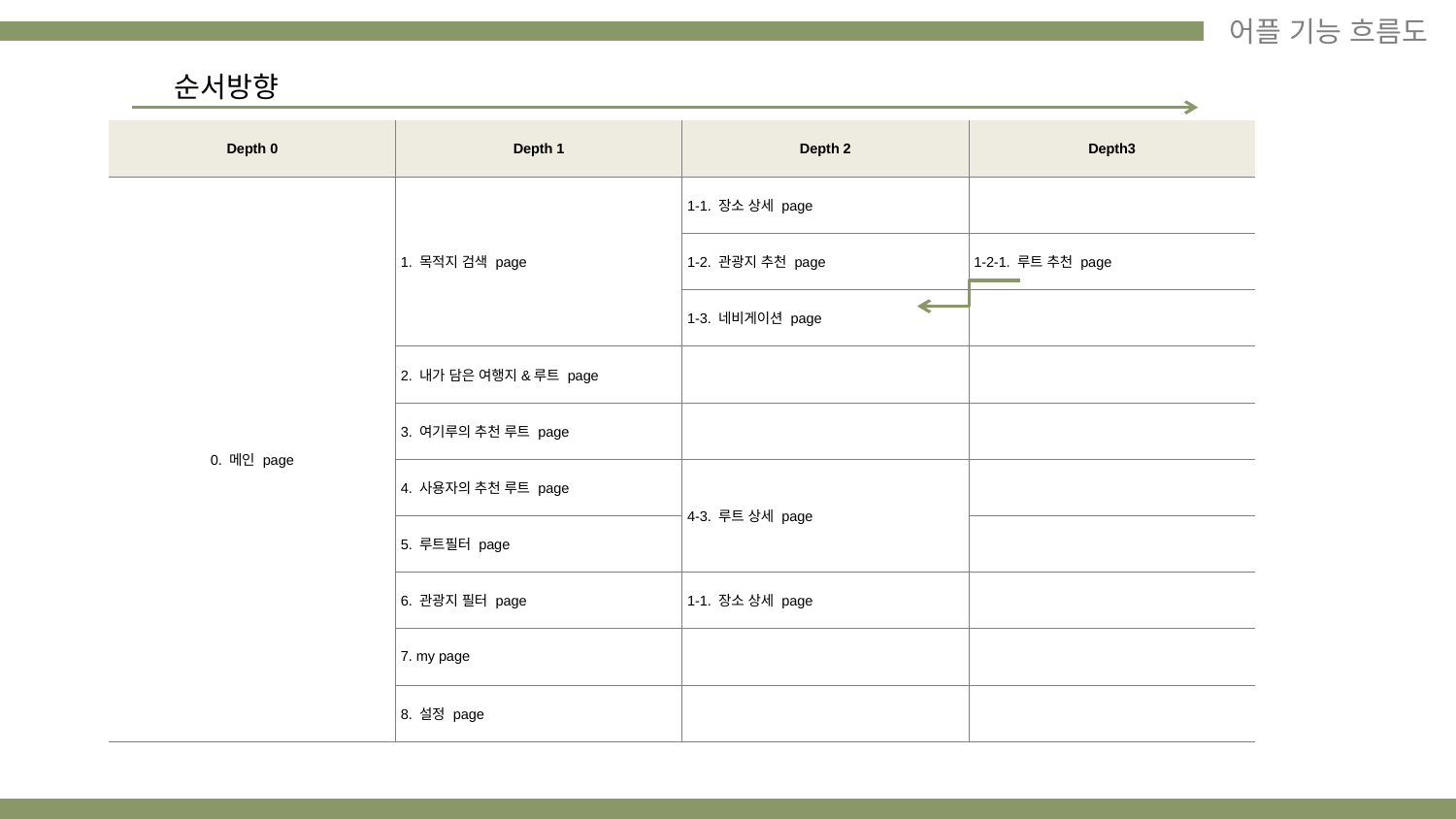

어플 기능 흐름도
순서방향
| Depth 0 | Depth 1 | Depth 2 | Depth3 |
| --- | --- | --- | --- |
| 0. 메인 page | 1. 목적지 검색 page | 1-1. 장소 상세 page |  |
|  |  | 1-2. 관광지 추천 page | 1-2-1. 루트 추천 page |
|  |  | 1-3. 네비게이션 page |  |
|  | 2. 내가 담은 여행지&루트 page |  |  |
|  | 3. 여기루의 추천 루트 page |  |  |
|  | 4. 사용자의 추천 루트 page | 4-3. 루트 상세 page |  |
|  | 5. 루트필터 page |  |  |
|  | 6. 관광지 필터 page | 1-1. 장소 상세 page |  |
|  | 7. my page |  |  |
|  | 8. 설정 page |  |  |